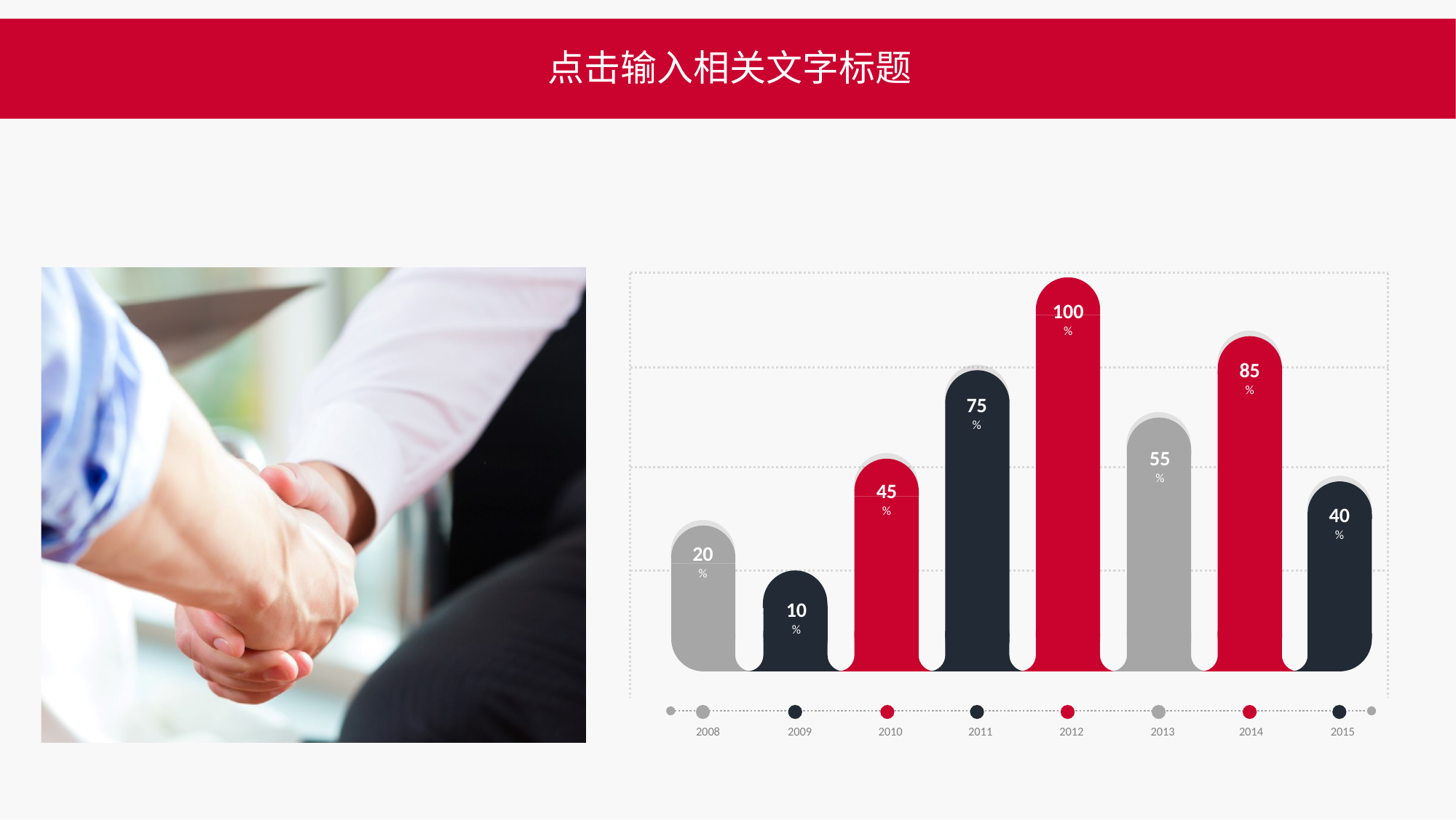

点击输入相关文字标题

100
%

85
%

75
%

55
%

45
%

40
%

20
%

10
%

2008
2009
2011
2012
2013
2014
2015
2010